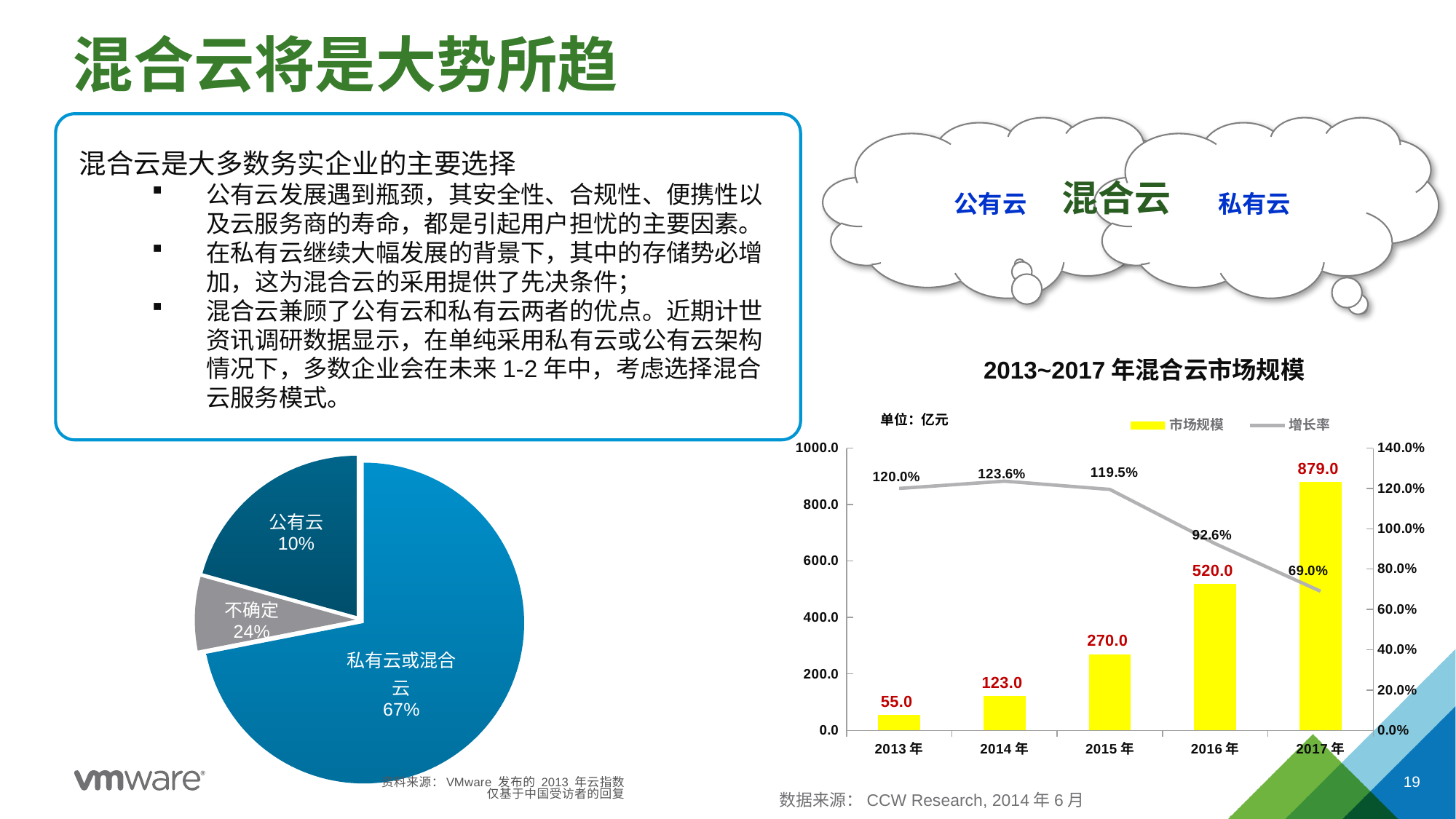

# 混合云将是大势所趋

公有云
私有云
混合云是大多数务实企业的主要选择
公有云发展遇到瓶颈，其安全性、合规性、便携性以及云服务商的寿命，都是引起用户担忧的主要因素。
在私有云继续大幅发展的背景下，其中的存储势必增加，这为混合云的采用提供了先决条件；
混合云兼顾了公有云和私有云两者的优点。近期计世资讯调研数据显示，在单纯采用私有云或公有云架构情况下，多数企业会在未来1-2年中，考虑选择混合云服务模式。
混合云
2013~2017年混合云市场规模

### Chart

| Category | 市场规模 | 增长率 |
|---|---|---|
| 2013年 | 55.0 | 1.2 |
| 2014年 | 123.0 | 1.236 |
| 2015年 | 270.0 | 1.195 |
| 2016年 | 520.0 | 0.926 |
| 2017年 | 879.0 | 0.69 |

### Chart

| Category | Column1 |
|---|---|
| Yes | 0.7200000000000001 |
| No | 0.074 |
| Maybe | 0.20700000000000002 |
19
数据来源：CCW Research, 2014年6月